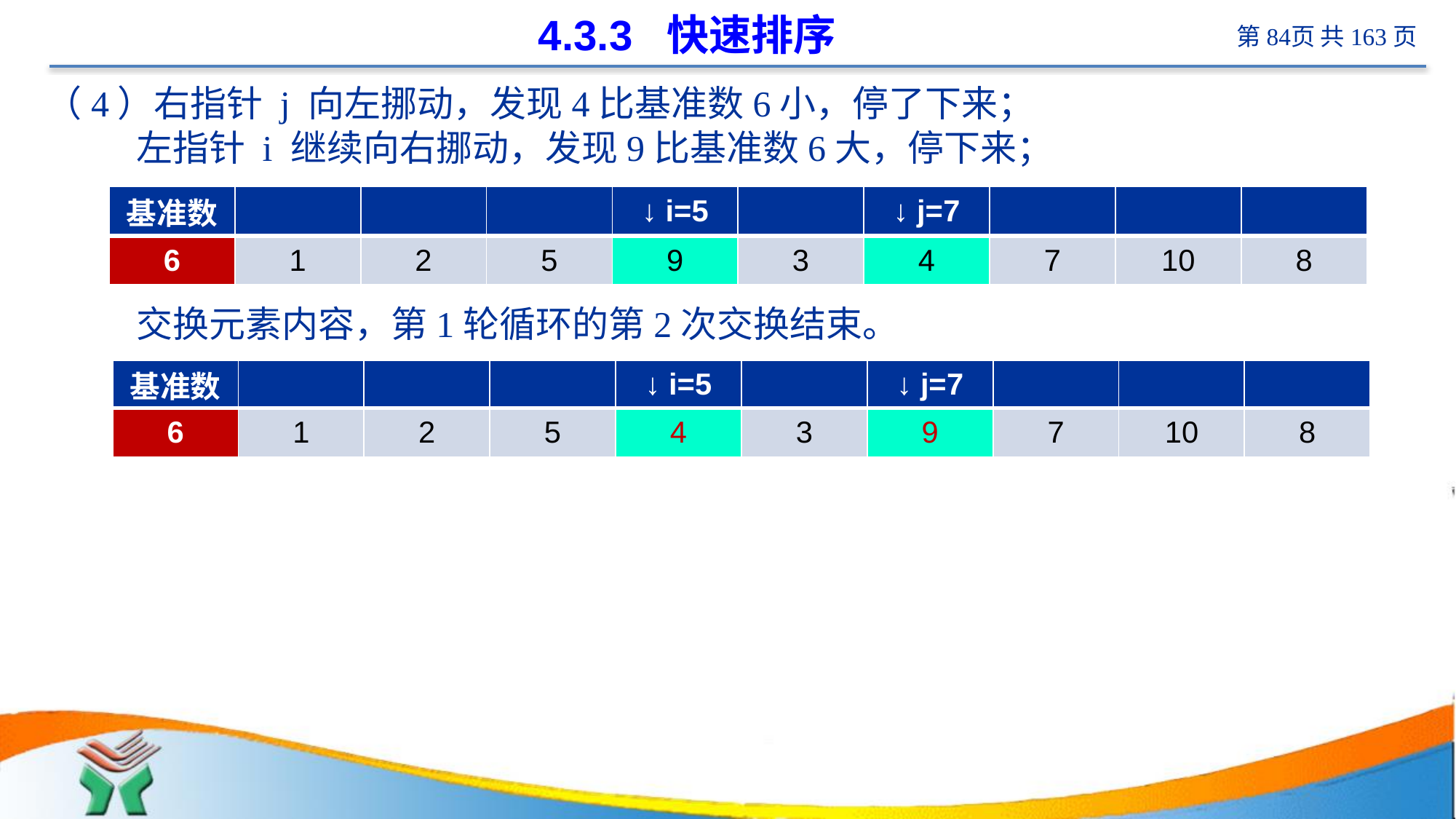

# 4.3.3  快速排序
（4）右指针 j 向左挪动，发现4比基准数6小，停了下来；
          左指针 i 继续向右挪动，发现9比基准数6大，停下来；

          交换元素内容，第1轮循环的第2次交换结束。
| 基准数 |  |  |  | ↓ i=5 |  | ↓ j=7 |  |  |  |
| --- | --- | --- | --- | --- | --- | --- | --- | --- | --- |
| 6 | 1 | 2 | 5 | 9 | 3 | 4 | 7 | 10 | 8 |
| 基准数 |  |  |  | ↓ i=5 |  | ↓ j=7 |  |  |  |
| --- | --- | --- | --- | --- | --- | --- | --- | --- | --- |
| 6 | 1 | 2 | 5 | 4 | 3 | 9 | 7 | 10 | 8 |